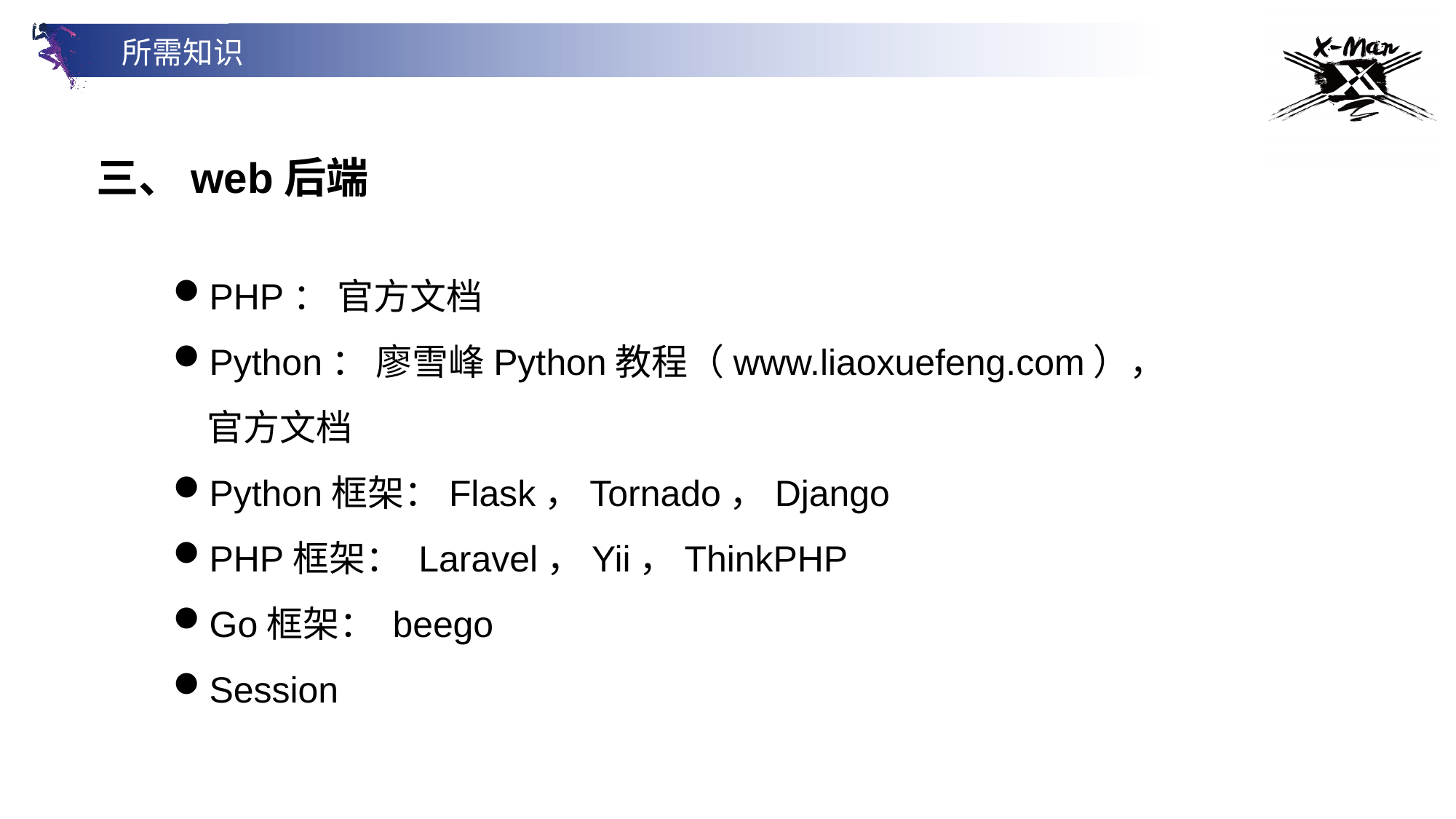

所需知识
三、web后端
PHP： 官方文档
Python： 廖雪峰Python教程（www.liaoxuefeng.com），官方文档
Python框架：Flask，Tornado，Django
PHP框架： Laravel，Yii，ThinkPHP
Go框架： beego
Session